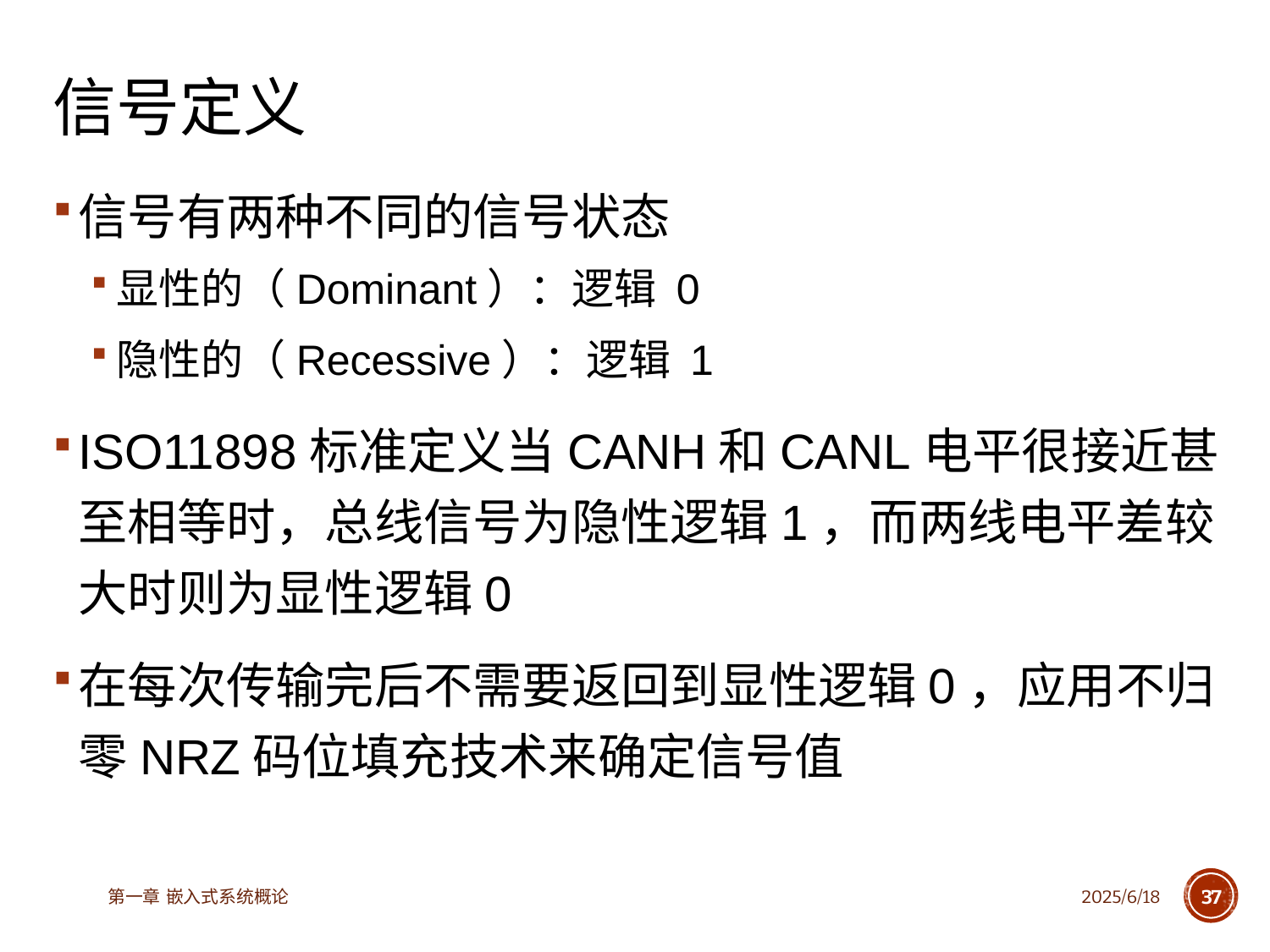

# 信号定义
信号有两种不同的信号状态
显性的（Dominant）：逻辑 0
隐性的（Recessive）：逻辑 1
ISO11898标准定义当CANH和CANL电平很接近甚至相等时，总线信号为隐性逻辑1，而两线电平差较大时则为显性逻辑0
在每次传输完后不需要返回到显性逻辑0，应用不归零NRZ码位填充技术来确定信号值
第一章 嵌入式系统概论
2025/6/18
37